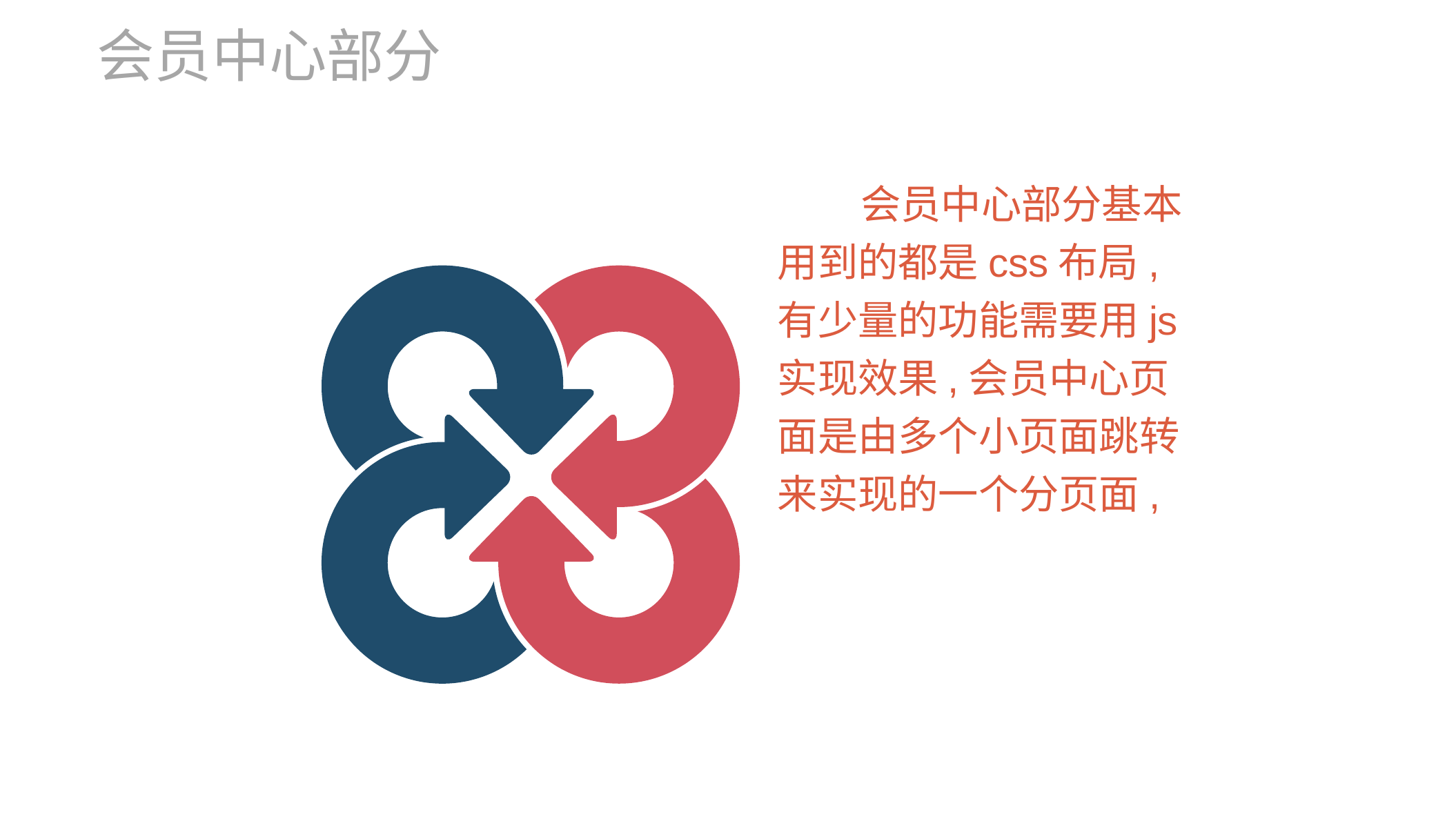

会员中心部分
            会员中心部分基本用到的都是css布局,有少量的功能需要用js实现效果,会员中心页面是由多个小页面跳转来实现的一个分页面,